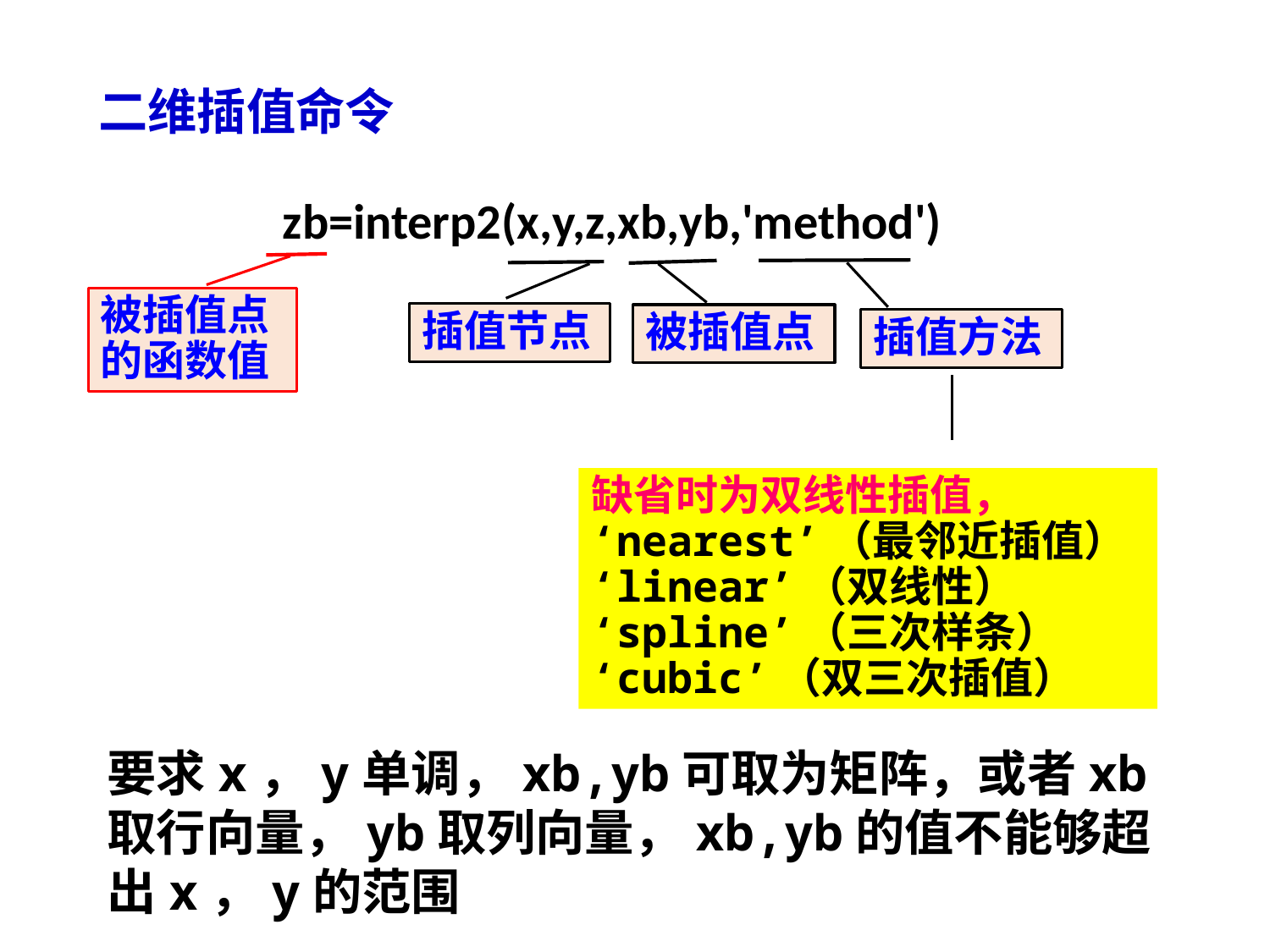

二维插值命令

zb=interp2(x,y,z,xb,yb,'method')
被插值点的函数值
插值节点
被插值点
插值方法
缺省时为双线性插值，
‘nearest’（最邻近插值）
‘linear’（双线性）
‘spline’（三次样条）
‘cubic’（双三次插值）

要求x，y单调，xb,yb可取为矩阵，或者xb取行向量，yb取列向量，xb,yb的值不能够超出x，y的范围